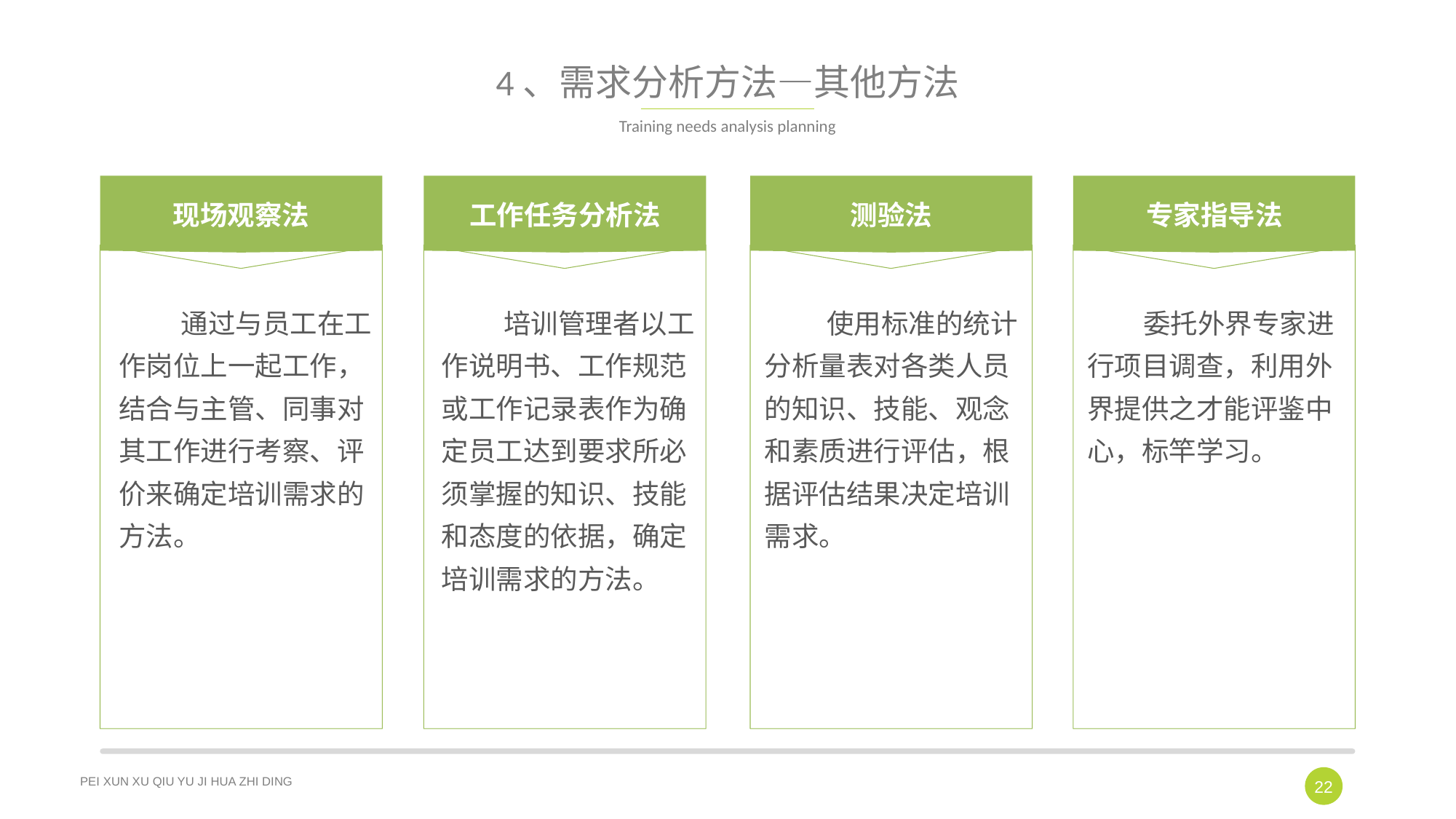

# 4、需求分析方法—其他方法
Training needs analysis planning

现场观察法

         通过与员工在工作岗位上一起工作，结合与主管、同事对其工作进行考察、评价来确定培训需求的方法。

工作任务分析法

         培训管理者以工作说明书、工作规范或工作记录表作为确定员工达到要求所必须掌握的知识、技能和态度的依据，确定培训需求的方法。

测验法

         使用标准的统计分析量表对各类人员的知识、技能、观念和素质进行评估，根据评估结果决定培训需求。

专家指导法

        委托外界专家进行项目调查，利用外界提供之才能评鉴中心，标竿学习。